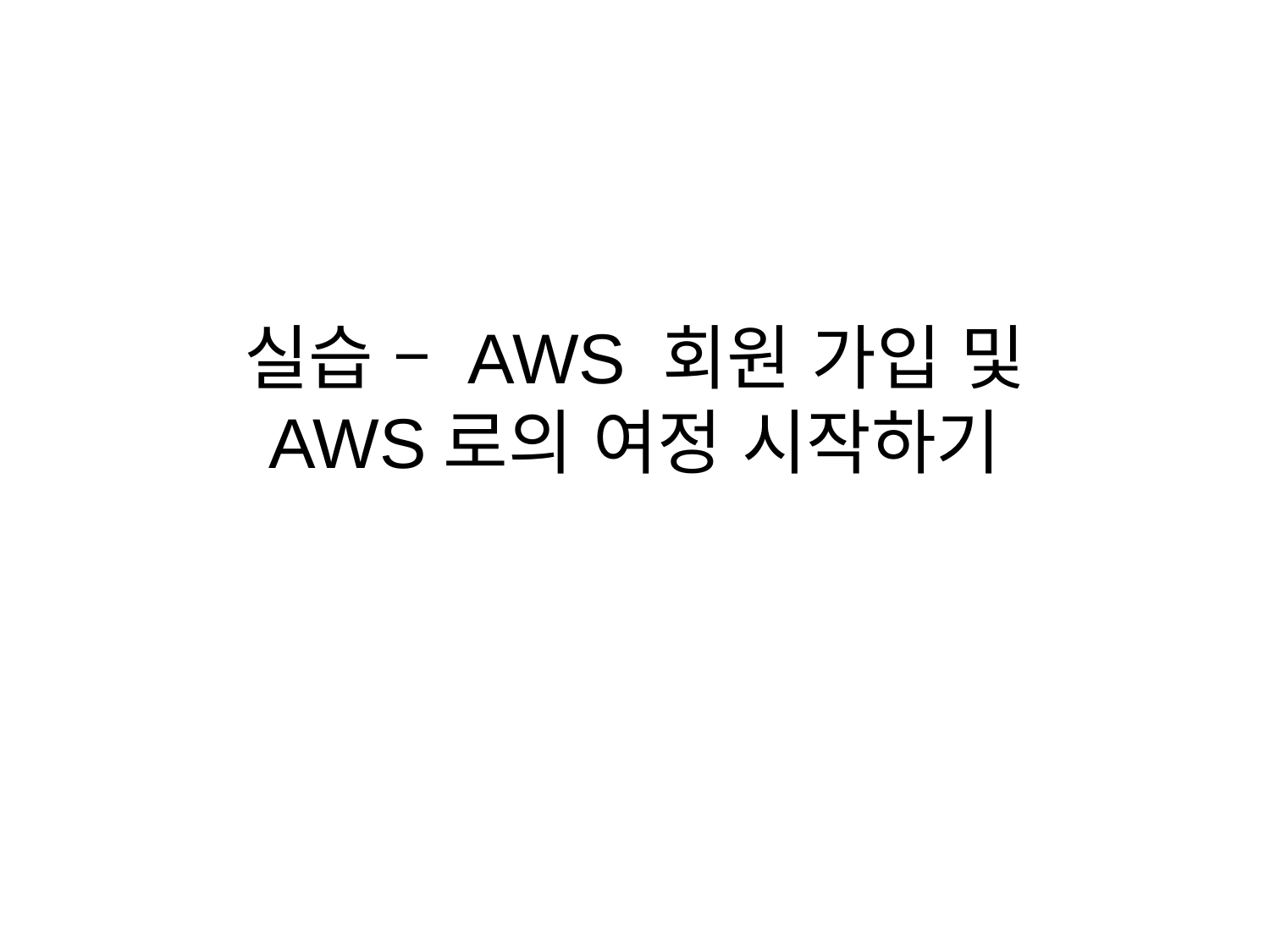

# 실습 – AWS 회원 가입 및 AWS로의 여정 시작하기